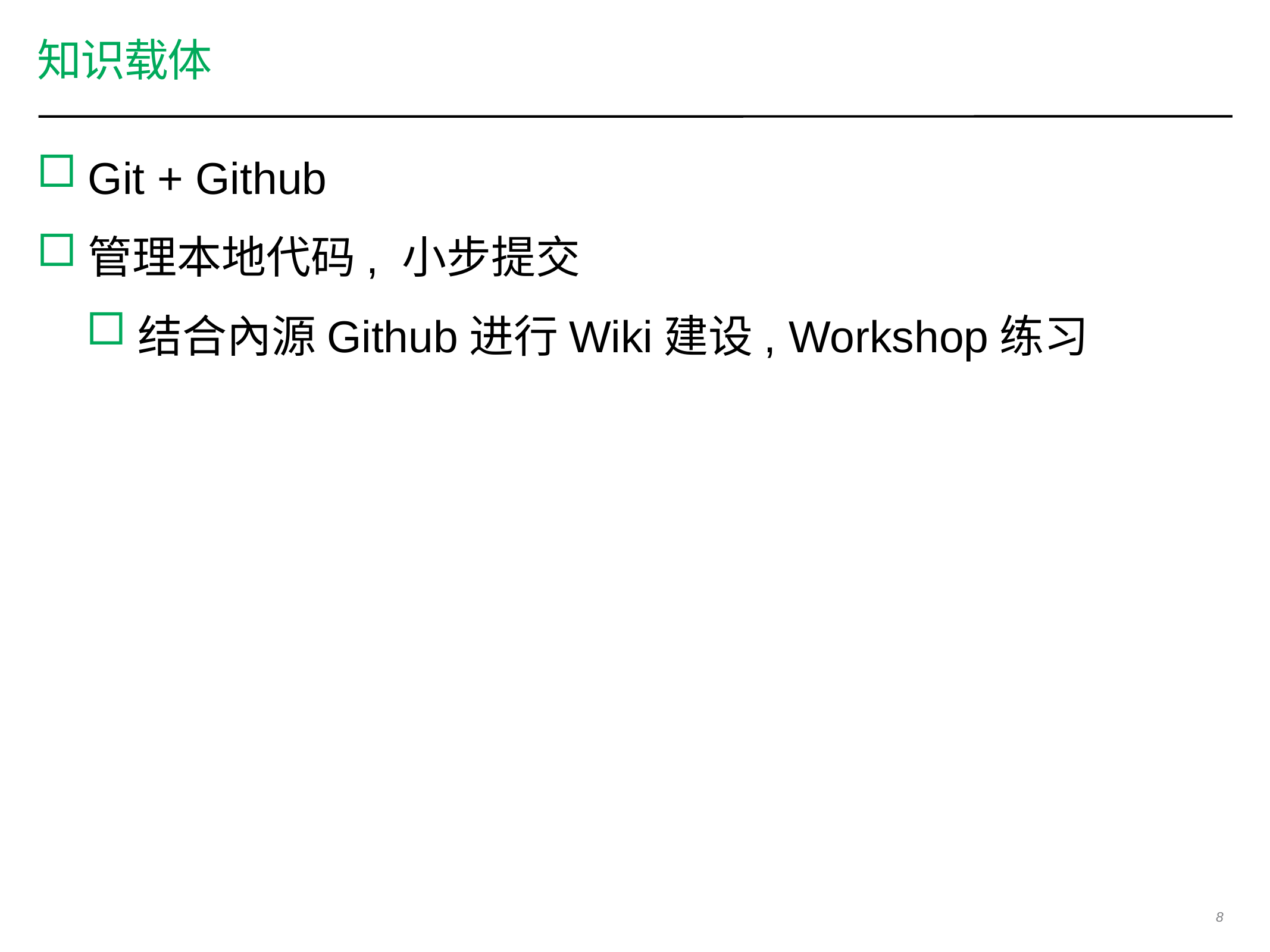

# 知识载体
Git + Github
管理本地代码, 小步提交
结合內源Github进行Wiki建设, Workshop练习
8